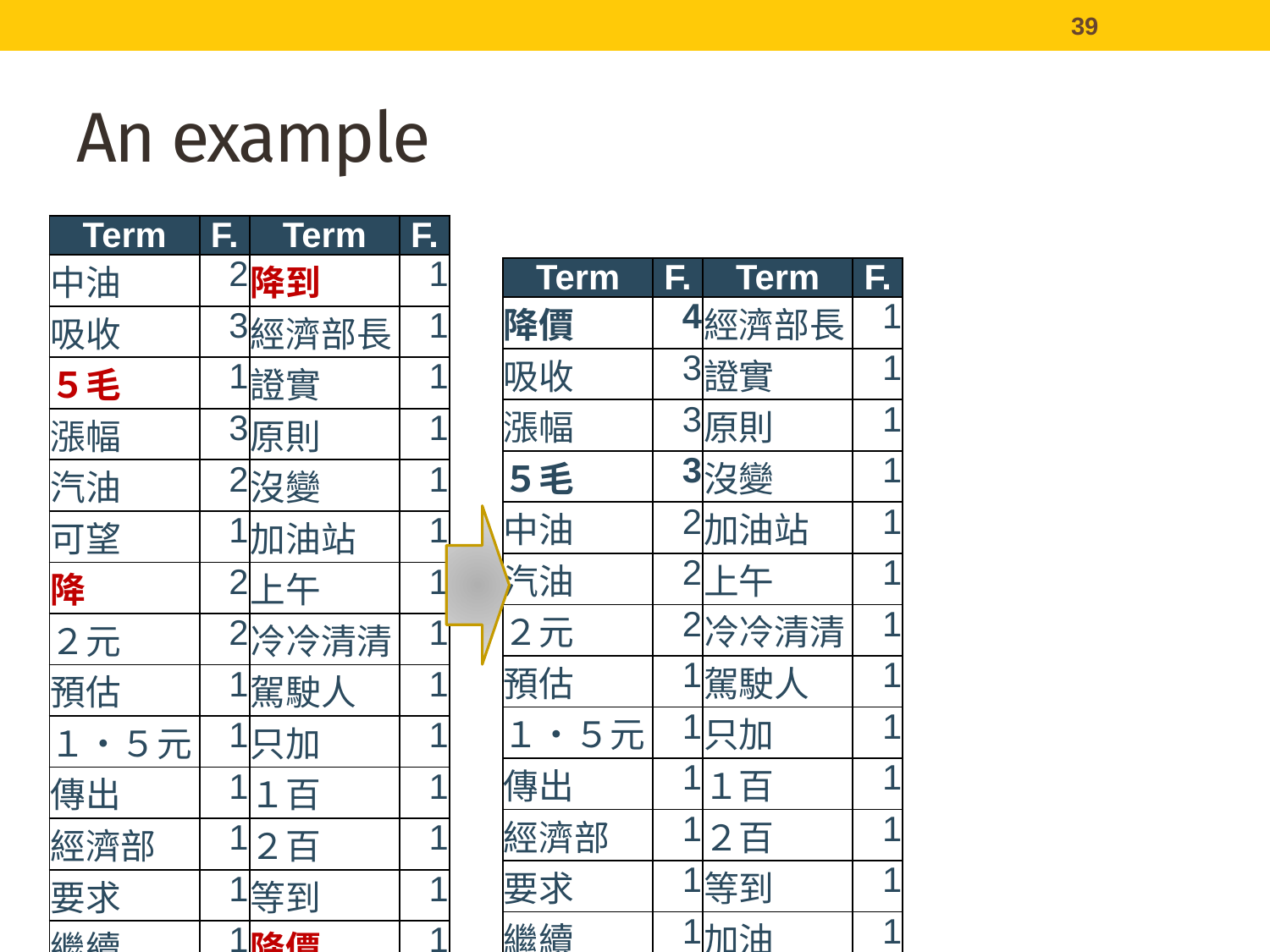

39
# An example
| Term | F. | Term | F. |
| --- | --- | --- | --- |
| 中油 | 2 | 降到 | 1 |
| 吸收 | 3 | 經濟部長 | 1 |
| ５毛 | 1 | 證實 | 1 |
| 漲幅 | 3 | 原則 | 1 |
| 汽油 | 2 | 沒變 | 1 |
| 可望 | 1 | 加油站 | 1 |
| 降 | 2 | 上午 | 1 |
| ２元 | 2 | 冷冷清清 | 1 |
| 預估 | 1 | 駕駛人 | 1 |
| １‧５元 | 1 | 只加 | 1 |
| 傳出 | 1 | １百 | 1 |
| 經濟部 | 1 | ２百 | 1 |
| 要求 | 1 | 等到 | 1 |
| 繼續 | 1 | 降價 | 1 |
| ０‧５元 | 2 | 加油 | 1 |
| Term | F. | Term | F. |
| --- | --- | --- | --- |
| 降價 | 4 | 經濟部長 | 1 |
| 吸收 | 3 | 證實 | 1 |
| 漲幅 | 3 | 原則 | 1 |
| ５毛 | 3 | 沒變 | 1 |
| 中油 | 2 | 加油站 | 1 |
| 汽油 | 2 | 上午 | 1 |
| ２元 | 2 | 冷冷清清 | 1 |
| 預估 | 1 | 駕駛人 | 1 |
| １‧５元 | 1 | 只加 | 1 |
| 傳出 | 1 | １百 | 1 |
| 經濟部 | 1 | ２百 | 1 |
| 要求 | 1 | 等到 | 1 |
| 繼續 | 1 | 加油 | 1 |
| 可望 | 1 |  |  |